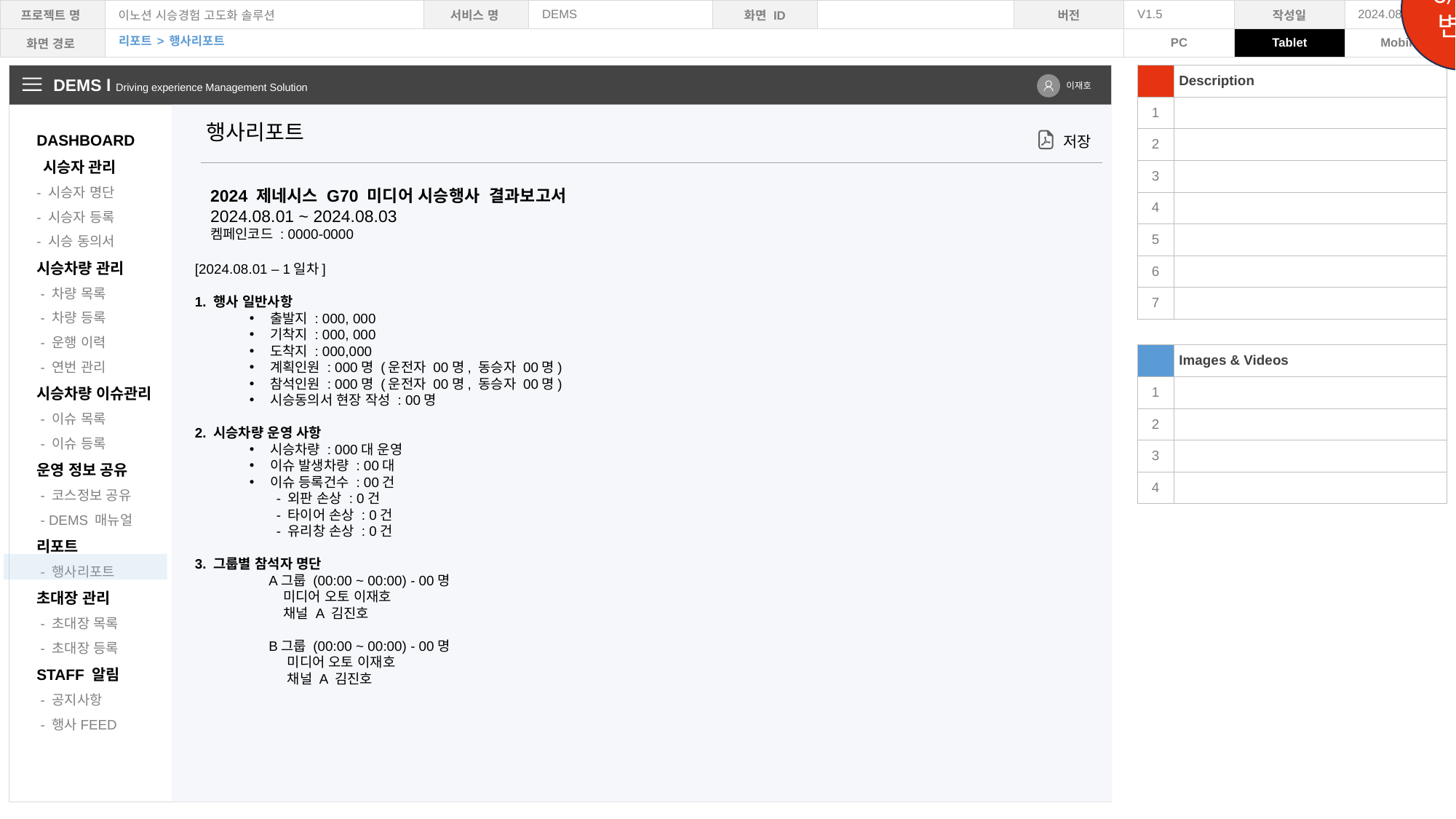

8/14변경

리포트 > 행사리포트

|  | Description |
| --- | --- |
| 1 |  |
| 2 |  |
| 3 |  |
| 4 |  |
| 5 |  |
| 6 |  |
| 7 |  |
|  |  |
|  | Images & Videos |
| 1 |  |
| 2 |  |
| 3 |  |
| 4 |  |

DEMS l Driving experience Management Solution

이재호

행사리포트
DASHBOARD
 시승자 관리
- 시승자 명단
- 시승자 등록
- 시승 동의서
시승차량 관리
 - 차량 목록
 - 차량 등록
 - 운행 이력
 - 연번 관리
시승차량 이슈관리
 - 이슈 목록
 - 이슈 등록
운영 정보 공유
 - 코스정보 공유
 - DEMS 매뉴얼
리포트
 - 행사리포트
초대장 관리
 - 초대장 목록
 - 초대장 등록
STAFF 알림
 - 공지사항
 - 행사FEED

저장

2024 제네시스 G70 미디어 시승행사  결과보고서
2024.08.01 ~ 2024.08.03
켐페인코드 : 0000-0000
[2024.08.01 – 1일차]

1. 행사 일반사항
출발지 : 000, 000
기착지 : 000, 000
도착지 : 000,000
계획인원 : 000명 (운전자 00명, 동승자 00명)
참석인원 : 000명 (운전자 00명, 동승자 00명)
시승동의서 현장 작성 : 00명

2. 시승차량 운영 사항
시승차량 : 000대 운영
이슈 발생차량 : 00대
이슈 등록건수 : 00건
       - 외판 손상 : 0건
       - 타이어 손상 : 0건
       - 유리창 손상 : 0건

3. 그룹별 참석자 명단
     A그룹 (00:00 ~ 00:00) - 00명
        미디어 오토 이재호
        채널 A 김진호

     B그룹 (00:00 ~ 00:00) - 00명
         미디어 오토 이재호
         채널 A 김진호